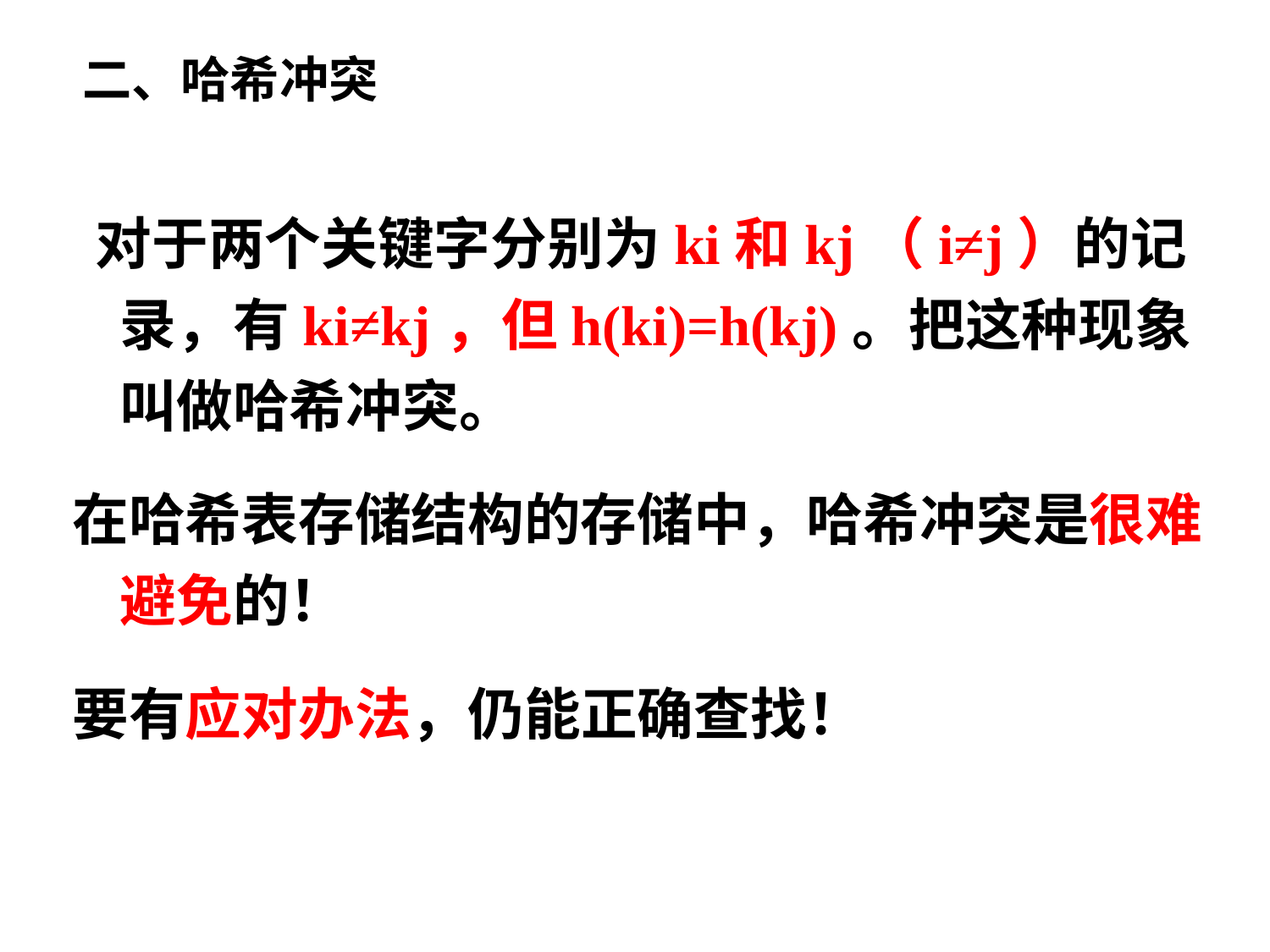

# 二、哈希冲突
 对于两个关键字分别为ki和kj（i≠j）的记录，有ki≠kj，但h(ki)=h(kj)。把这种现象叫做哈希冲突。
在哈希表存储结构的存储中，哈希冲突是很难避免的！
要有应对办法，仍能正确查找！